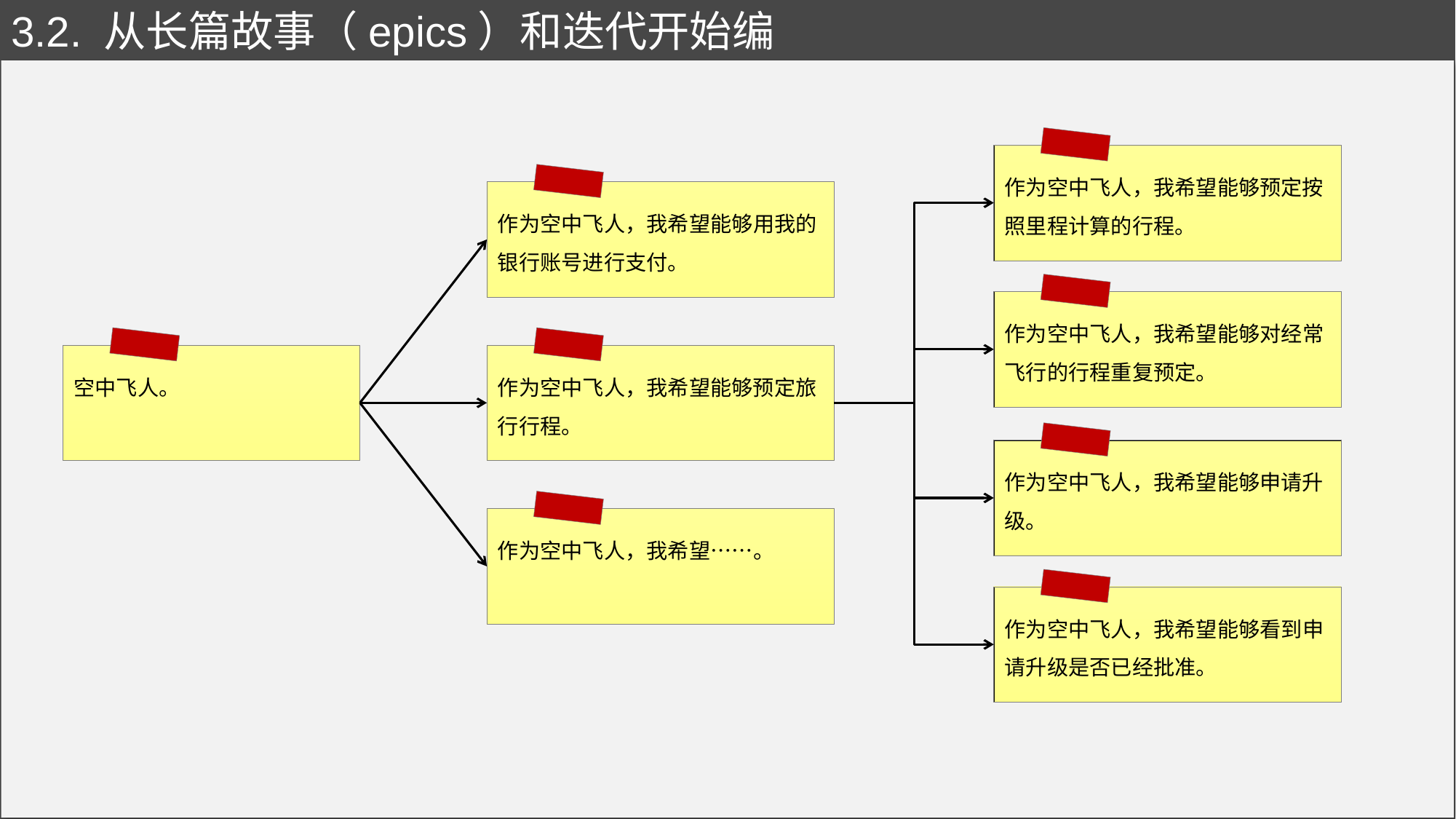

# 3.2. 从长篇故事（epics）和迭代开始编

作为空中飞人，我希望能够预定按照里程计算的行程。

作为空中飞人，我希望能够对经常飞行的行程重复预定。

作为空中飞人，我希望能够申请升级。

作为空中飞人，我希望能够看到申请升级是否已经批准。

作为空中飞人，我希望能够用我的银行账号进行支付。

作为空中飞人，我希望能够预定旅行行程。

作为空中飞人，我希望……。

空中飞人。